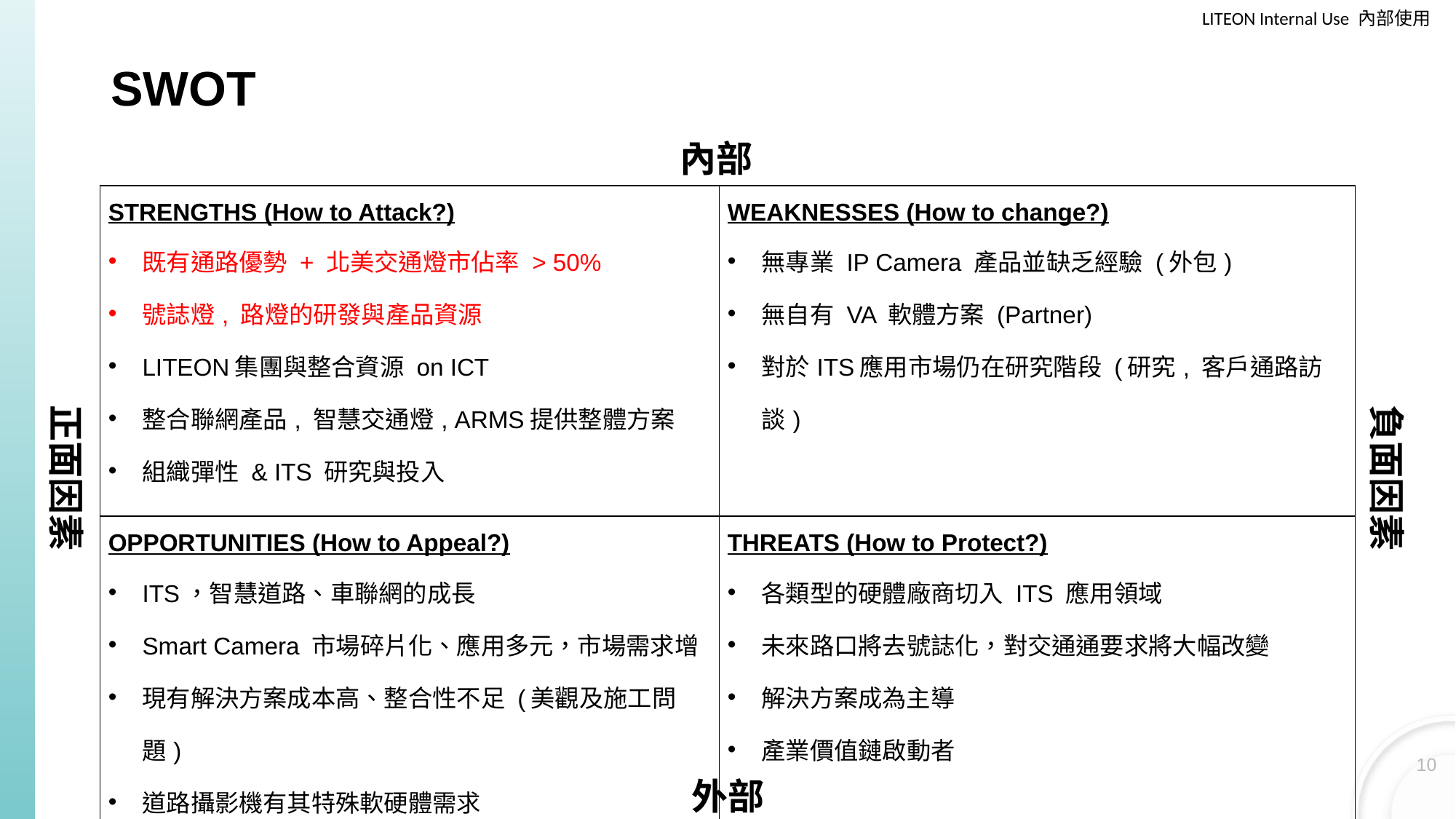

# SWOT
內部
| STRENGTHS (How to Attack?) 既有通路優勢 + 北美交通燈市佔率 > 50% 號誌燈, 路燈的研發與產品資源 LITEON集團與整合資源 on ICT 整合聯網產品, 智慧交通燈, ARMS提供整體方案 組織彈性 & ITS 研究與投入 | WEAKNESSES (How to change?) 無專業 IP Camera 產品並缺乏經驗 (外包) 無自有 VA 軟體方案 (Partner) 對於ITS應用市場仍在研究階段 (研究, 客戶通路訪談) |
| --- | --- |
| OPPORTUNITIES (How to Appeal?) ITS，智慧道路、車聯網的成長 Smart Camera 市場碎片化、應用多元，市場需求增 現有解決方案成本高、整合性不足 (美觀及施工問題) 道路攝影機有其特殊軟硬體需求 AI 對於路口智動化帶來的新作法 (新型公司購併) | THREATS (How to Protect?) 各類型的硬體廠商切入 ITS 應用領域 未來路口將去號誌化，對交通通要求將大幅改變 解決方案成為主導 產業價值鏈啟動者 |
SWOT table
需大家的input
正面因素
負面因素
缺乏Camera及VA驗證經驗
產品被複製性
10
外部